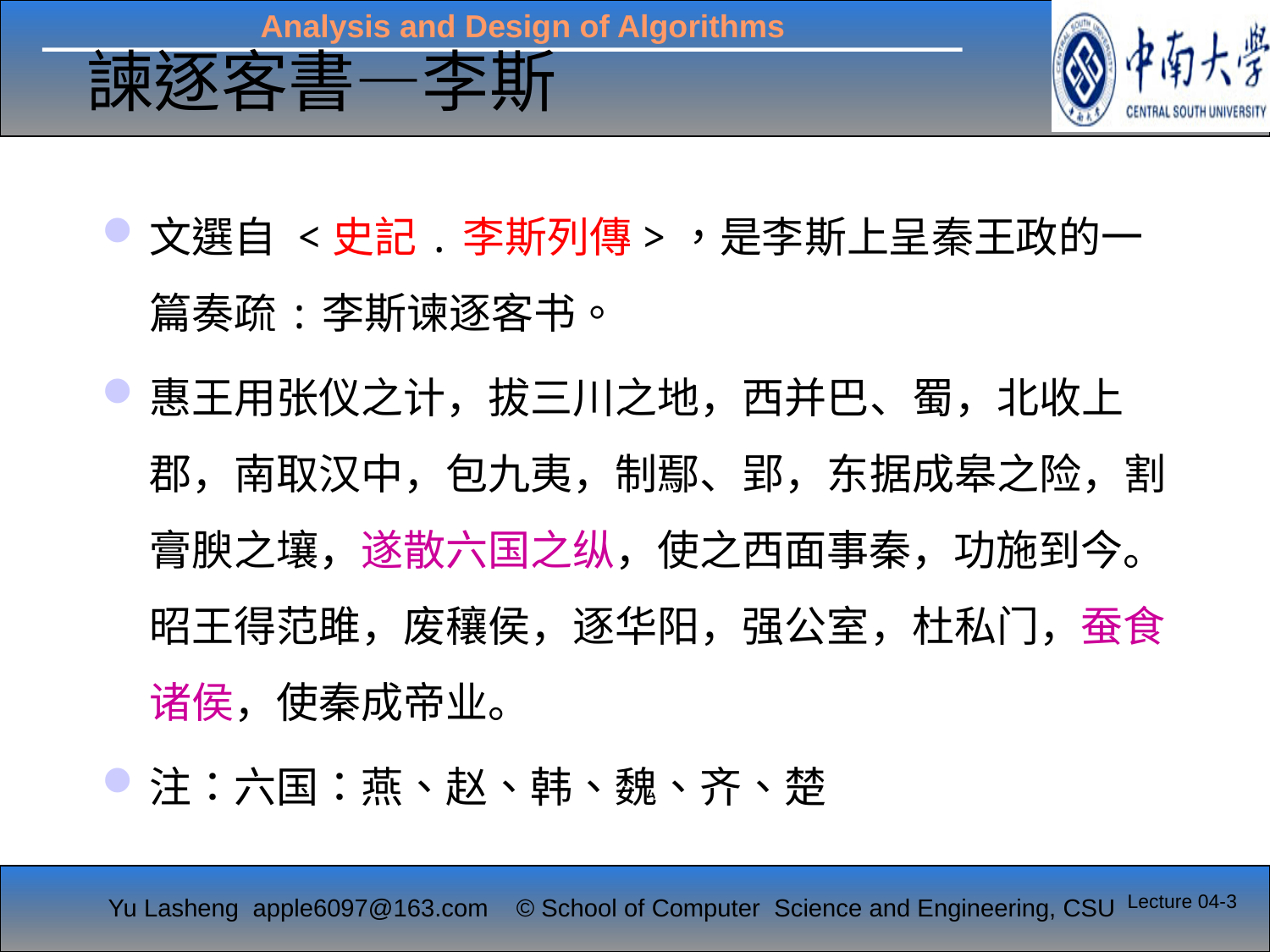

# 諫逐客書—李斯
文選自 <史記.李斯列傳>，是李斯上呈秦王政的一篇奏疏:李斯谏逐客书。
惠王用张仪之计，拔三川之地，西并巴、蜀，北收上郡，南取汉中，包九夷，制鄢、郢，东据成皋之险，割膏腴之壤，遂散六国之纵，使之西面事秦，功施到今。昭王得范雎，废穰侯，逐华阳，强公室，杜私门，蚕食诸侯，使秦成帝业。
注：六国：燕、赵、韩、魏、齐、楚

Lecture 04-3